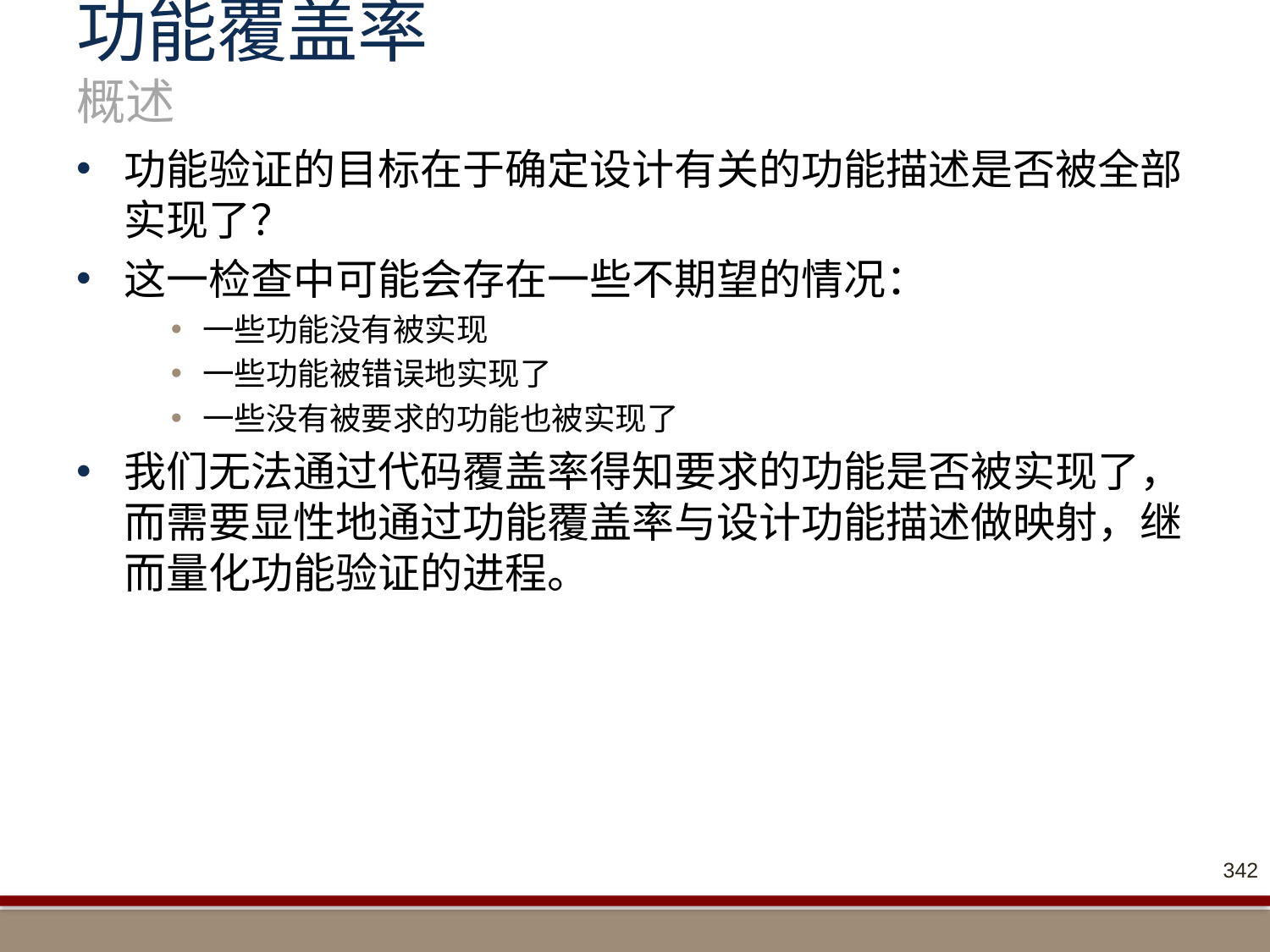

# 功能覆盖率 概述
功能验证的目标在于确定设计有关的功能描述是否被全部实现了？
这一检查中可能会存在一些不期望的情况：
一些功能没有被实现
一些功能被错误地实现了
一些没有被要求的功能也被实现了
我们无法通过代码覆盖率得知要求的功能是否被实现了，而需要显性地通过功能覆盖率与设计功能描述做映射，继而量化功能验证的进程。

342